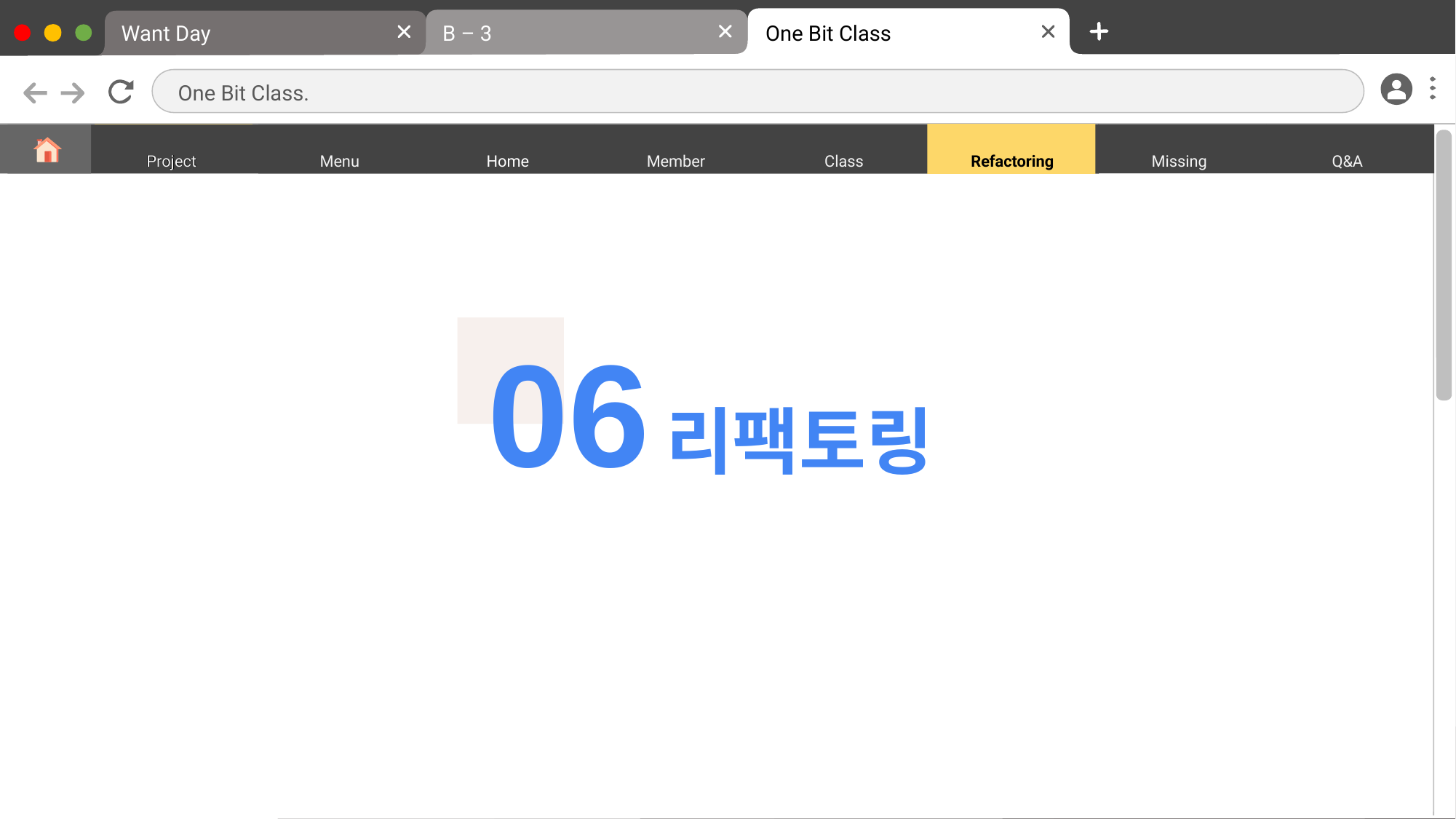

B – 3
One Bit Class
Want Day
One Bit Class.

Refactoring

Project
Project
Menu
Home
Member
Class
Missing
Q&A
Refactoring
06

리팩토링